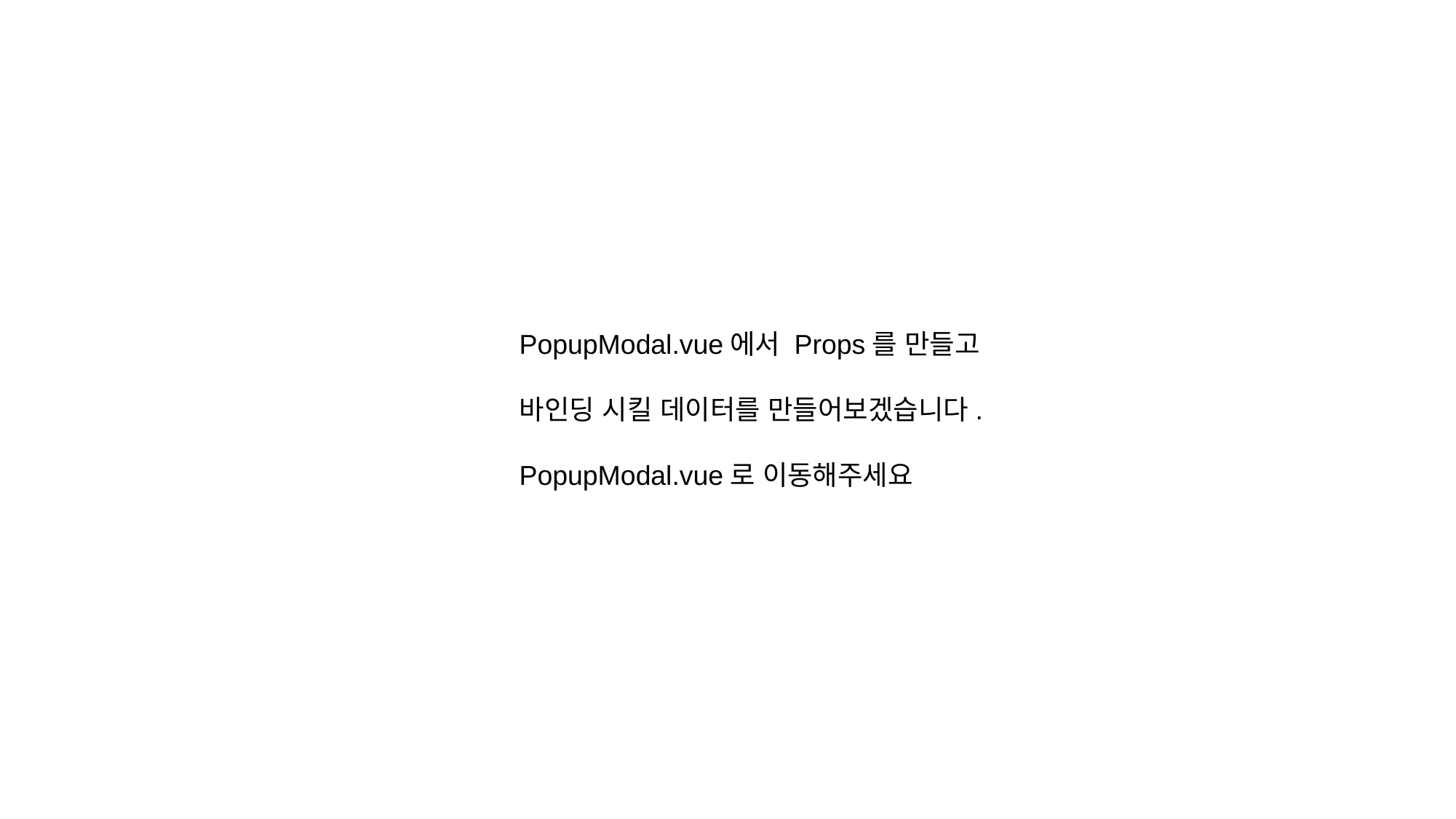

PopupModal.vue에서 Props를 만들고

바인딩 시킬 데이터를 만들어보겠습니다.

PopupModal.vue로 이동해주세요